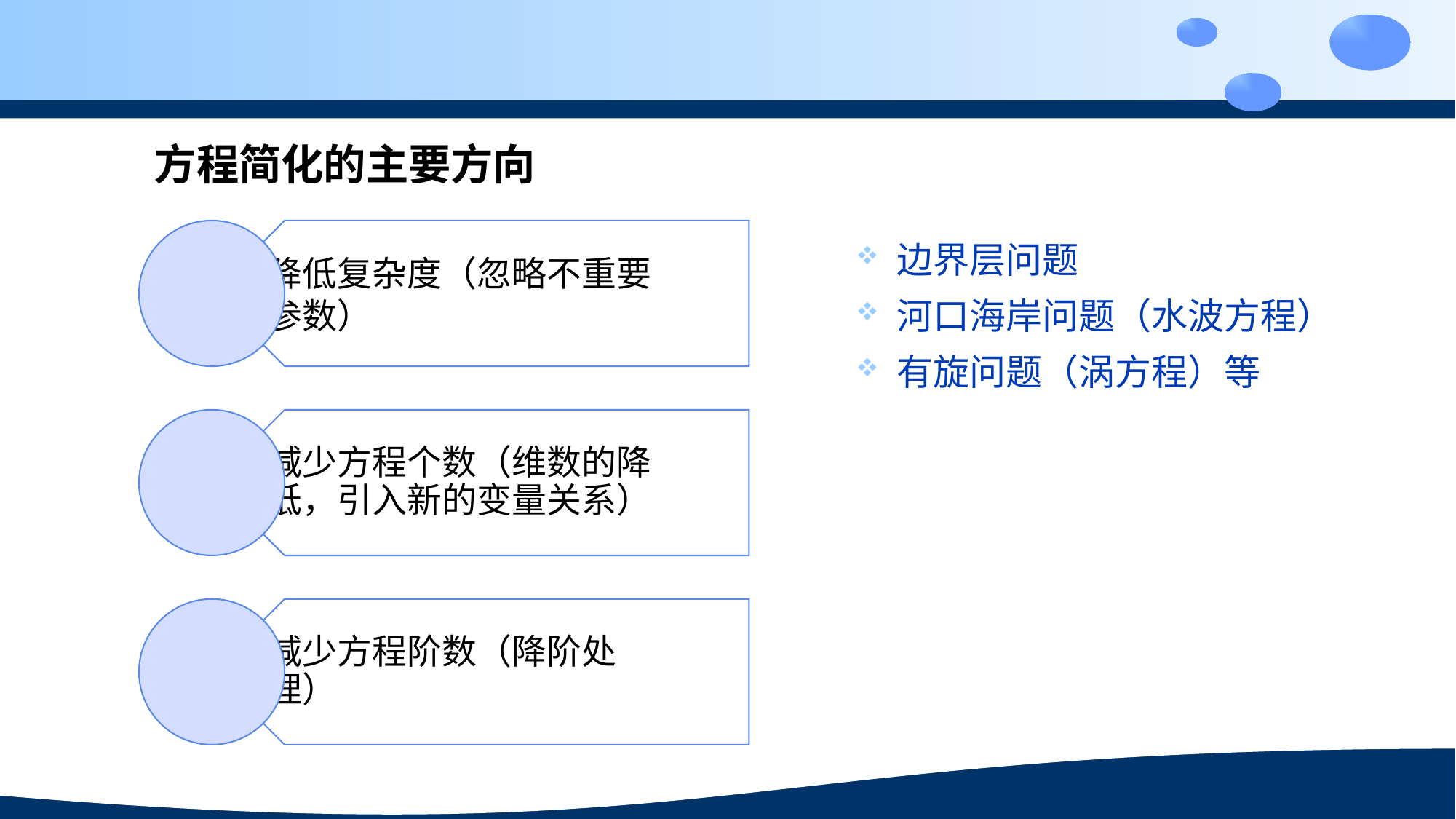

# 方程简化的主要方向
降低复杂度（忽略不重要参数）
减少方程个数（维数的降低，引入新的变量关系）
减少方程阶数（降阶处理）
边界层问题
河口海岸问题（水波方程）
有旋问题（涡方程）等